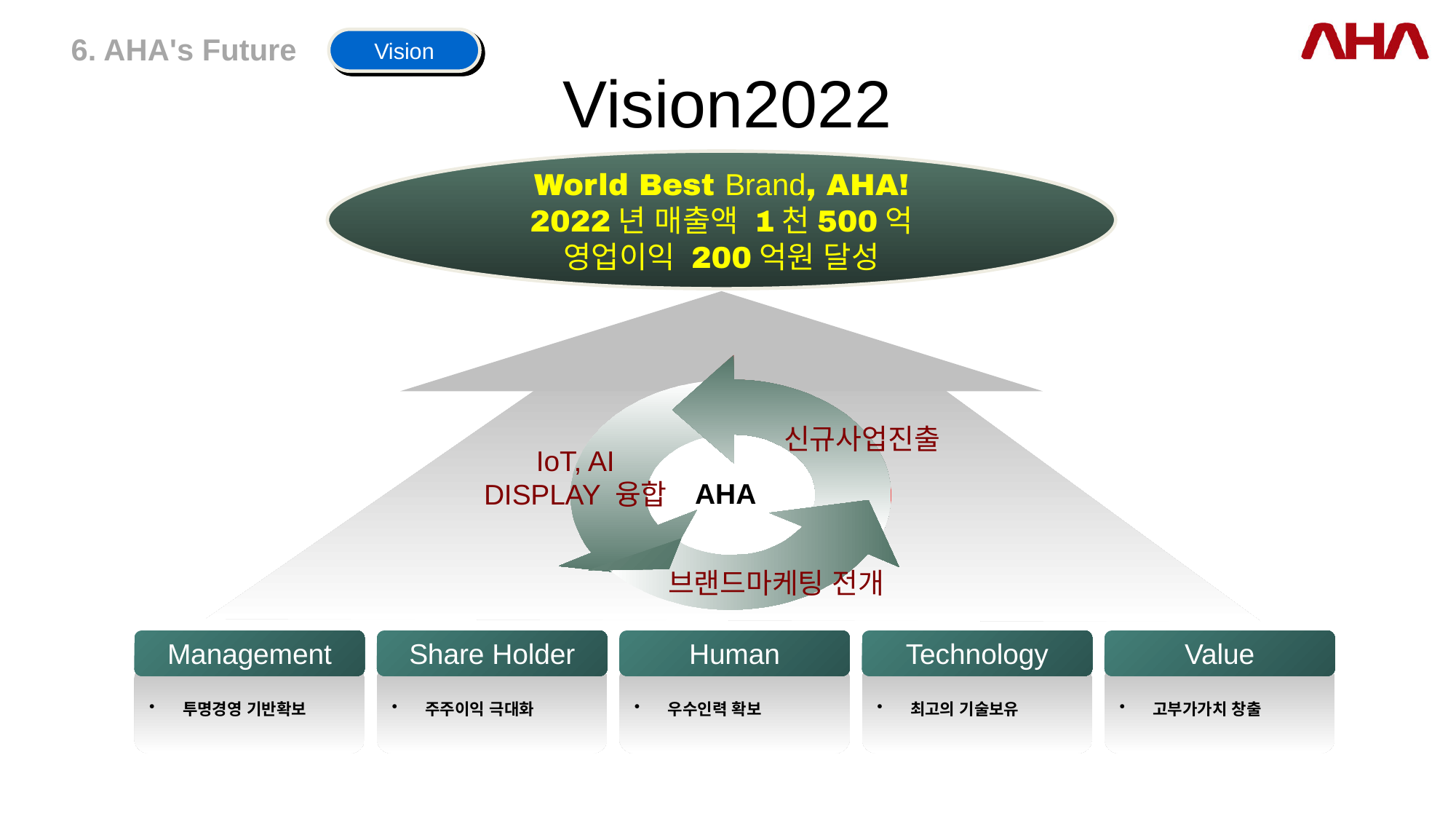

Vision
6. AHA's Future
# Vision2022
World Best Brand, AHA!
2022년 매출액 1천500억
영업이익 200억원 달성

AHA
신규사업진출

IoT, AI
DISPLAY 융합

브랜드마케팅 전개
Management
Share Holder
Human
Technology
Value
 투명경영 기반확보
 주주이익 극대화
 우수인력 확보
 최고의 기술보유
 고부가가치 창출